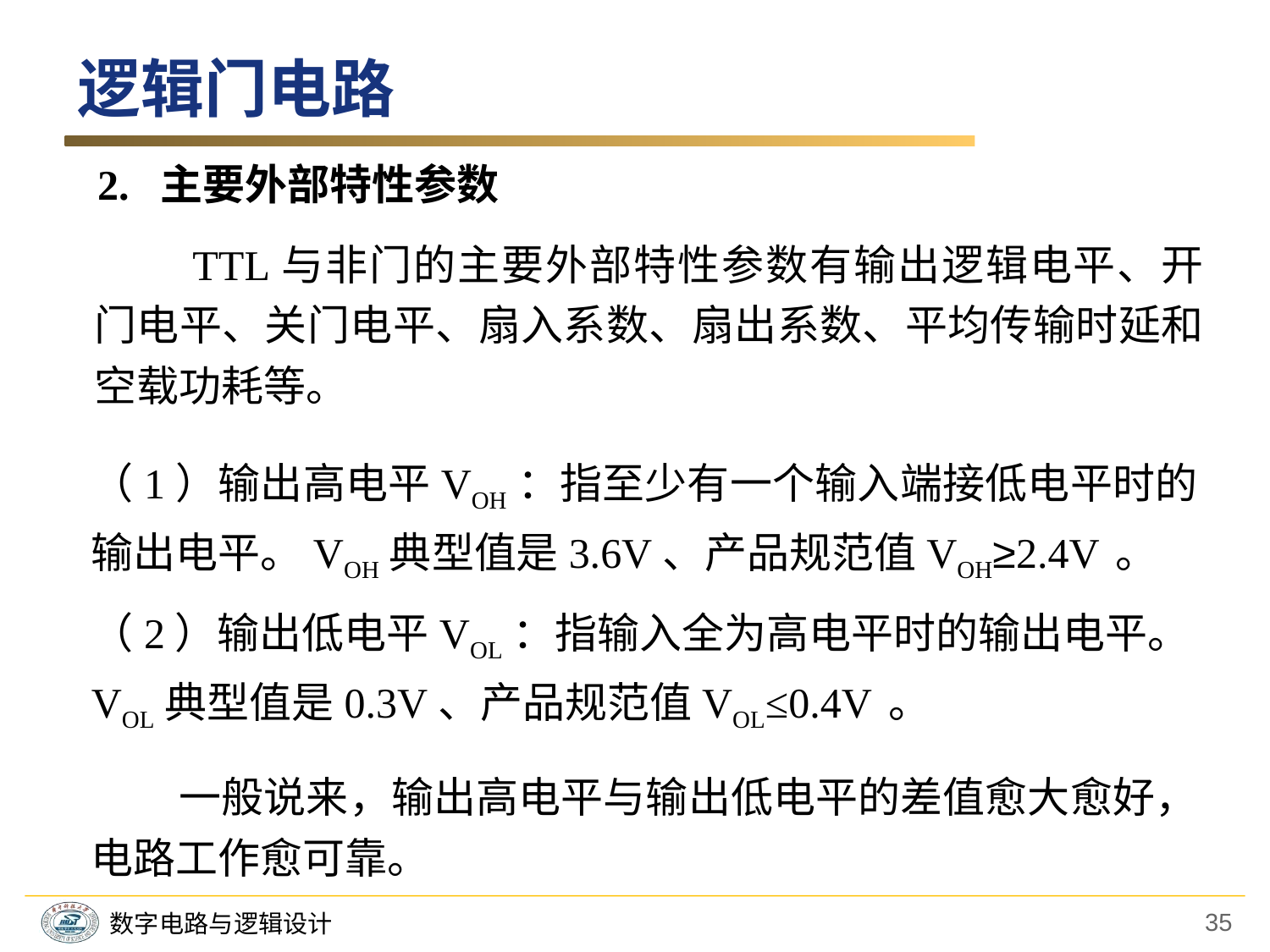

逻辑门电路
2.  主要外部特性参数
　　TTL与非门的主要外部特性参数有输出逻辑电平、开门电平、关门电平、扇入系数、扇出系数、平均传输时延和空载功耗等。
（1）输出高电平VOH：指至少有一个输入端接低电平时的输出电平。VOH典型值是3.6V、产品规范值VOH≥2.4V 。
（2）输出低电平VOL：指输入全为高电平时的输出电平。VOL典型值是0.3V、产品规范值VOL≤0.4V 。
        一般说来，输出高电平与输出低电平的差值愈大愈好，电路工作愈可靠。
35
数字电路与逻辑设计